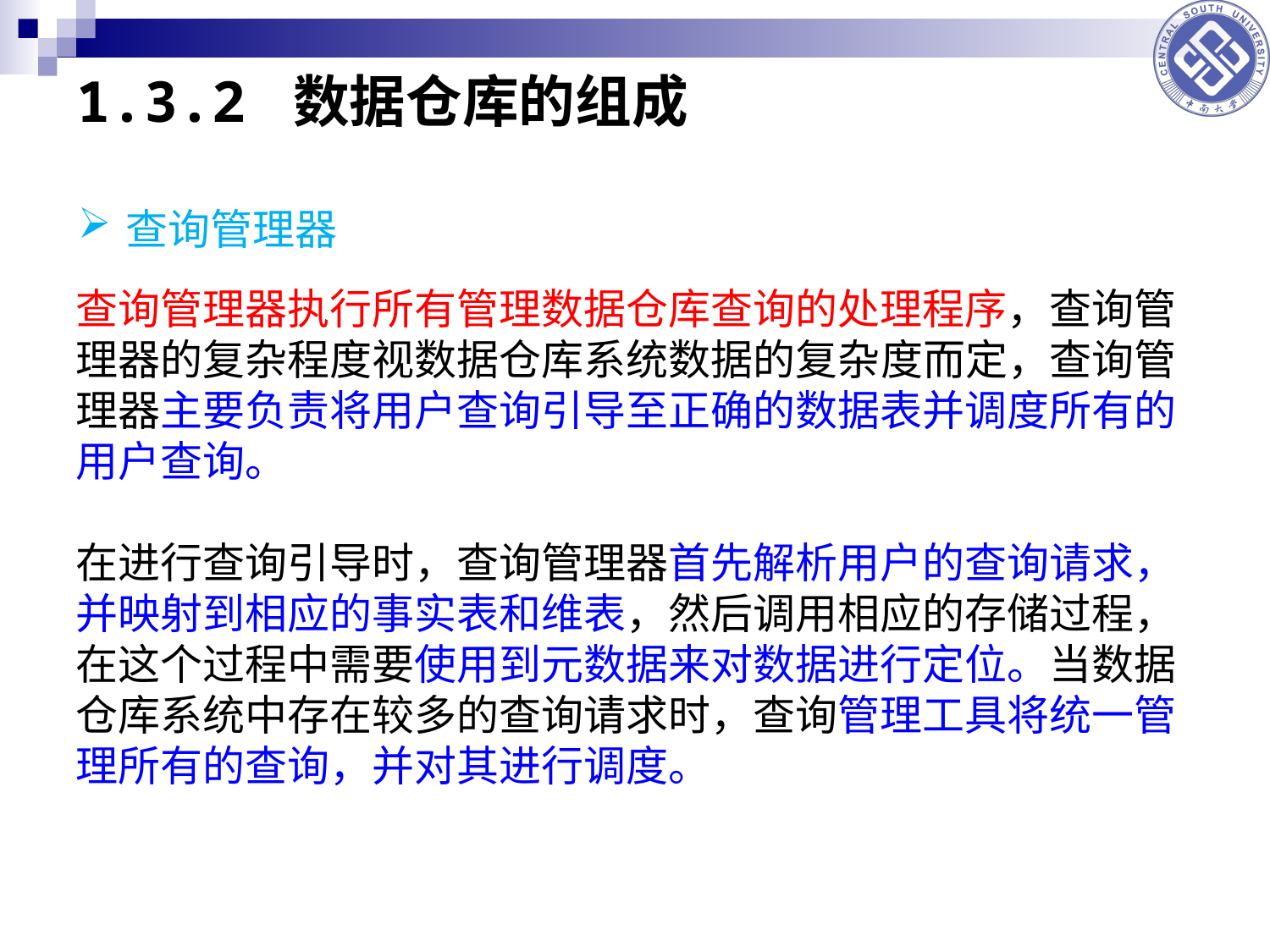

# 1.3.2 数据仓库的组成
查询管理器
查询管理器执行所有管理数据仓库查询的处理程序，查询管理器的复杂程度视数据仓库系统数据的复杂度而定，查询管理器主要负责将用户查询引导至正确的数据表并调度所有的用户查询。

在进行查询引导时，查询管理器首先解析用户的查询请求，并映射到相应的事实表和维表，然后调用相应的存储过程，在这个过程中需要使用到元数据来对数据进行定位。当数据仓库系统中存在较多的查询请求时，查询管理工具将统一管理所有的查询，并对其进行调度。